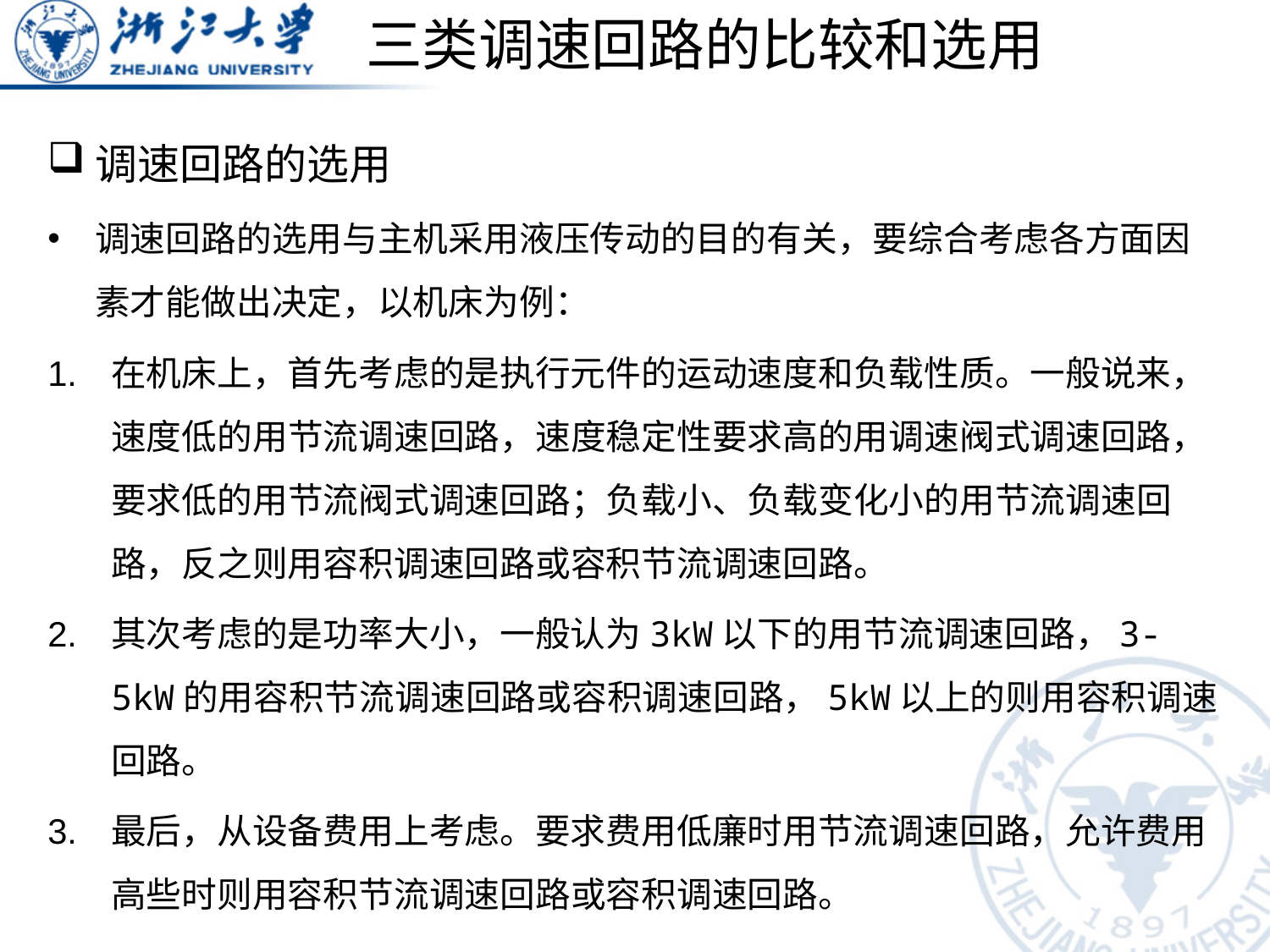

# 三类调速回路的比较和选用
调速回路的选用
调速回路的选用与主机采用液压传动的目的有关，要综合考虑各方面因素才能做出决定，以机床为例：
在机床上，首先考虑的是执行元件的运动速度和负载性质。一般说来，速度低的用节流调速回路，速度稳定性要求高的用调速阀式调速回路，要求低的用节流阀式调速回路；负载小、负载变化小的用节流调速回路，反之则用容积调速回路或容积节流调速回路。
其次考虑的是功率大小，一般认为3kW以下的用节流调速回路，3-5kW的用容积节流调速回路或容积调速回路，5kW以上的则用容积调速回路。
最后，从设备费用上考虑。要求费用低廉时用节流调速回路，允许费用高些时则用容积节流调速回路或容积调速回路。